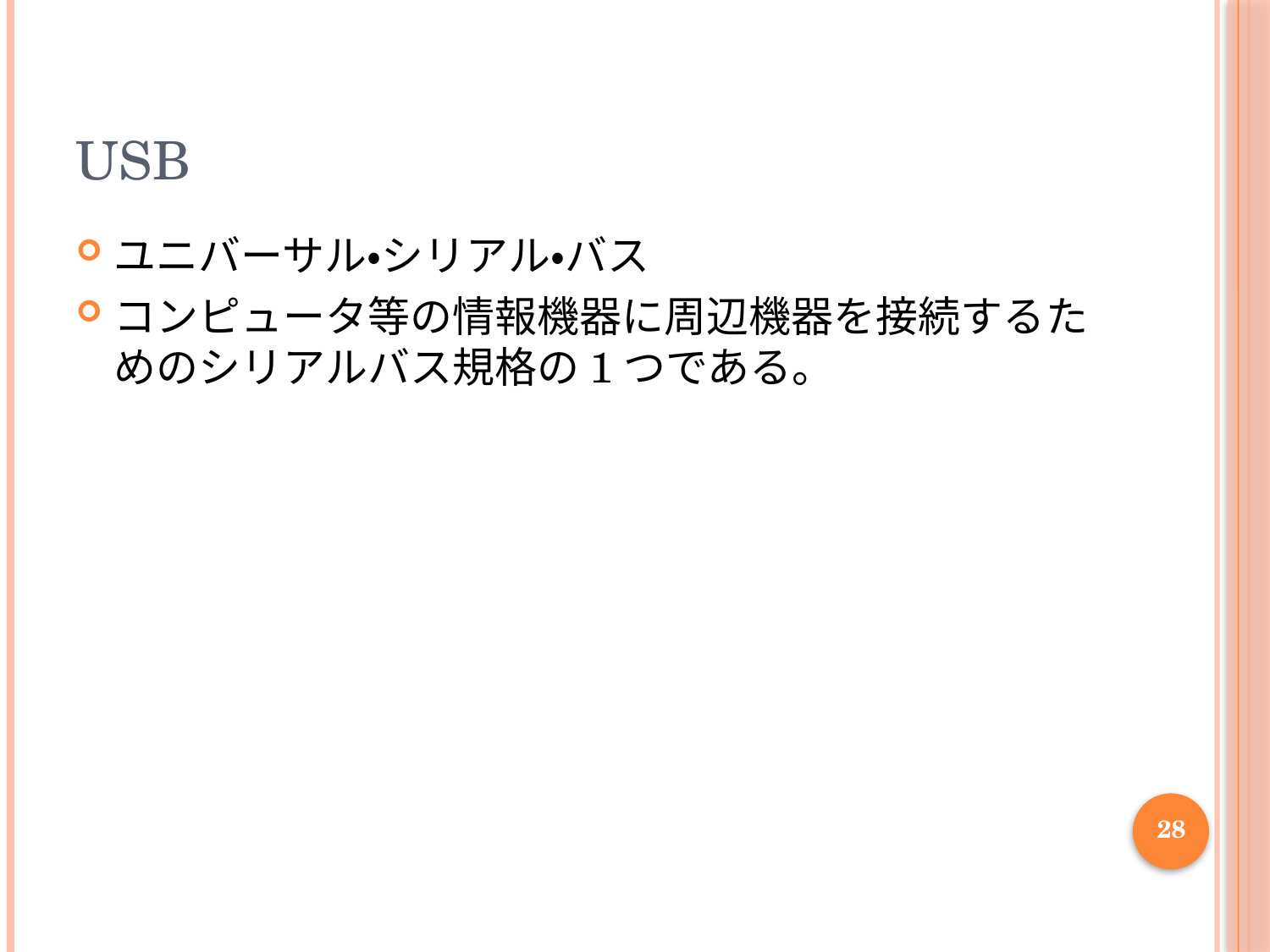

# USB
ユニバーサル・シリアル・バス
コンピュータ等の情報機器に周辺機器を接続するためのシリアルバス規格の1つである。
28